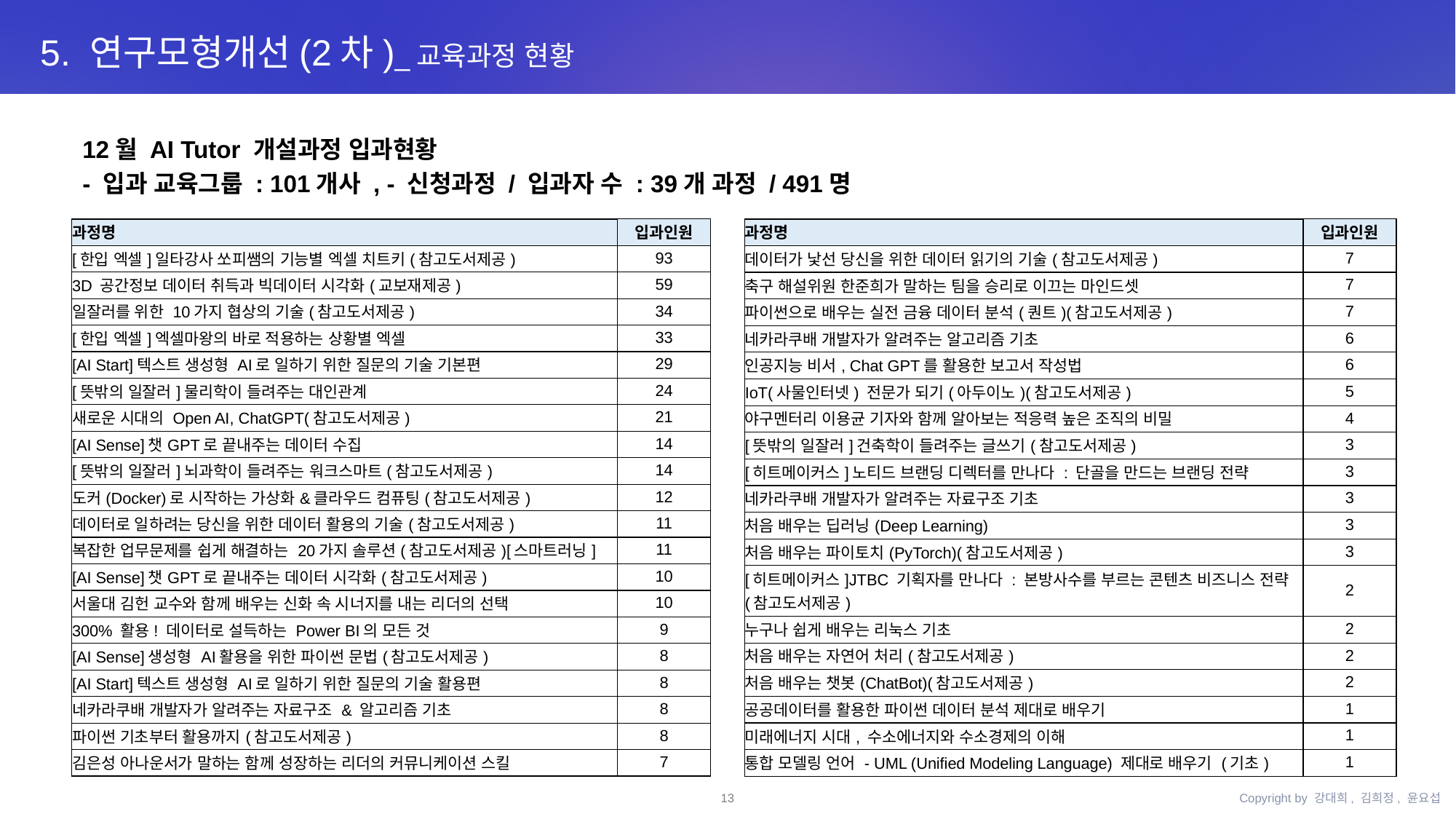

5. 연구모형개선(2차)_교육과정 현황
12월 AI Tutor 개설과정 입과현황
- 입과 교육그룹 : 101개사 , - 신청과정 / 입과자 수 : 39개 과정 / 491명
| 과정명 | 입과인원 |
| --- | --- |
| 데이터가 낯선 당신을 위한 데이터 읽기의 기술(참고도서제공) | 7 |
| 축구 해설위원 한준희가 말하는 팀을 승리로 이끄는 마인드셋 | 7 |
| 파이썬으로 배우는 실전 금융 데이터 분석(퀀트)(참고도서제공) | 7 |
| 네카라쿠배 개발자가 알려주는 알고리즘 기초 | 6 |
| 인공지능 비서, Chat GPT를 활용한 보고서 작성법 | 6 |
| IoT(사물인터넷) 전문가 되기(아두이노)(참고도서제공) | 5 |
| 야구멘터리 이용균 기자와 함께 알아보는 적응력 높은 조직의 비밀 | 4 |
| [뜻밖의 일잘러]건축학이 들려주는 글쓰기(참고도서제공) | 3 |
| [히트메이커스]노티드 브랜딩 디렉터를 만나다 : 단골을 만드는 브랜딩 전략 | 3 |
| 네카라쿠배 개발자가 알려주는 자료구조 기초 | 3 |
| 처음 배우는 딥러닝(Deep Learning) | 3 |
| 처음 배우는 파이토치(PyTorch)(참고도서제공) | 3 |
| [히트메이커스]JTBC 기획자를 만나다 : 본방사수를 부르는 콘텐츠 비즈니스 전략(참고도서제공) | 2 |
| 누구나 쉽게 배우는 리눅스 기초 | 2 |
| 처음 배우는 자연어 처리(참고도서제공) | 2 |
| 처음 배우는 챗봇(ChatBot)(참고도서제공) | 2 |
| 공공데이터를 활용한 파이썬 데이터 분석 제대로 배우기 | 1 |
| 미래에너지 시대, 수소에너지와 수소경제의 이해 | 1 |
| 통합 모델링 언어 - UML (Unified Modeling Language) 제대로 배우기 (기초) | 1 |
| 과정명 | 입과인원 |
| --- | --- |
| [한입 엑셀]일타강사 쏘피쌤의 기능별 엑셀 치트키(참고도서제공) | 93 |
| 3D 공간정보 데이터 취득과 빅데이터 시각화(교보재제공) | 59 |
| 일잘러를 위한 10가지 협상의 기술(참고도서제공) | 34 |
| [한입 엑셀]엑셀마왕의 바로 적용하는 상황별 엑셀 | 33 |
| [AI Start]텍스트 생성형 AI로 일하기 위한 질문의 기술 기본편 | 29 |
| [뜻밖의 일잘러]물리학이 들려주는 대인관계 | 24 |
| 새로운 시대의 Open AI, ChatGPT(참고도서제공) | 21 |
| [AI Sense]챗GPT로 끝내주는 데이터 수집 | 14 |
| [뜻밖의 일잘러]뇌과학이 들려주는 워크스마트(참고도서제공) | 14 |
| 도커(Docker)로 시작하는 가상화&클라우드 컴퓨팅(참고도서제공) | 12 |
| 데이터로 일하려는 당신을 위한 데이터 활용의 기술(참고도서제공) | 11 |
| 복잡한 업무문제를 쉽게 해결하는 20가지 솔루션(참고도서제공)[스마트러닝] | 11 |
| [AI Sense]챗GPT로 끝내주는 데이터 시각화(참고도서제공) | 10 |
| 서울대 김헌 교수와 함께 배우는 신화 속 시너지를 내는 리더의 선택 | 10 |
| 300% 활용! 데이터로 설득하는 Power BI의 모든 것 | 9 |
| [AI Sense]생성형 AI활용을 위한 파이썬 문법(참고도서제공) | 8 |
| [AI Start]텍스트 생성형 AI로 일하기 위한 질문의 기술 활용편 | 8 |
| 네카라쿠배 개발자가 알려주는 자료구조 & 알고리즘 기초 | 8 |
| 파이썬 기초부터 활용까지(참고도서제공) | 8 |
| 김은성 아나운서가 말하는 함께 성장하는 리더의 커뮤니케이션 스킬 | 7 |